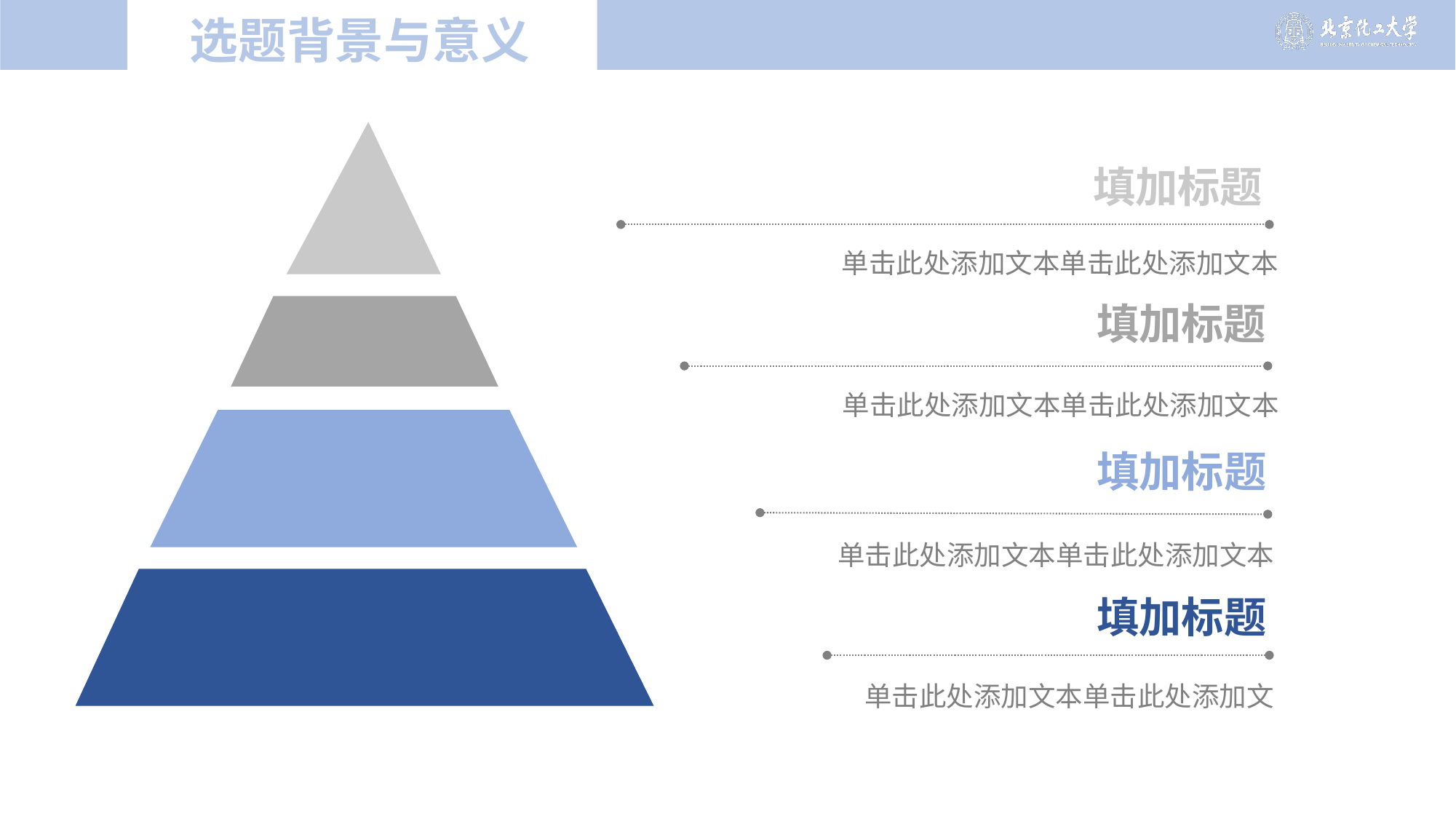

# 选题背景与意义

填加标题
单击此处添加文本单击此处添加文本
填加标题

单击此处添加文本单击此处添加文本

填加标题
单击此处添加文本单击此处添加文本

填加标题
单击此处添加文本单击此处添加文